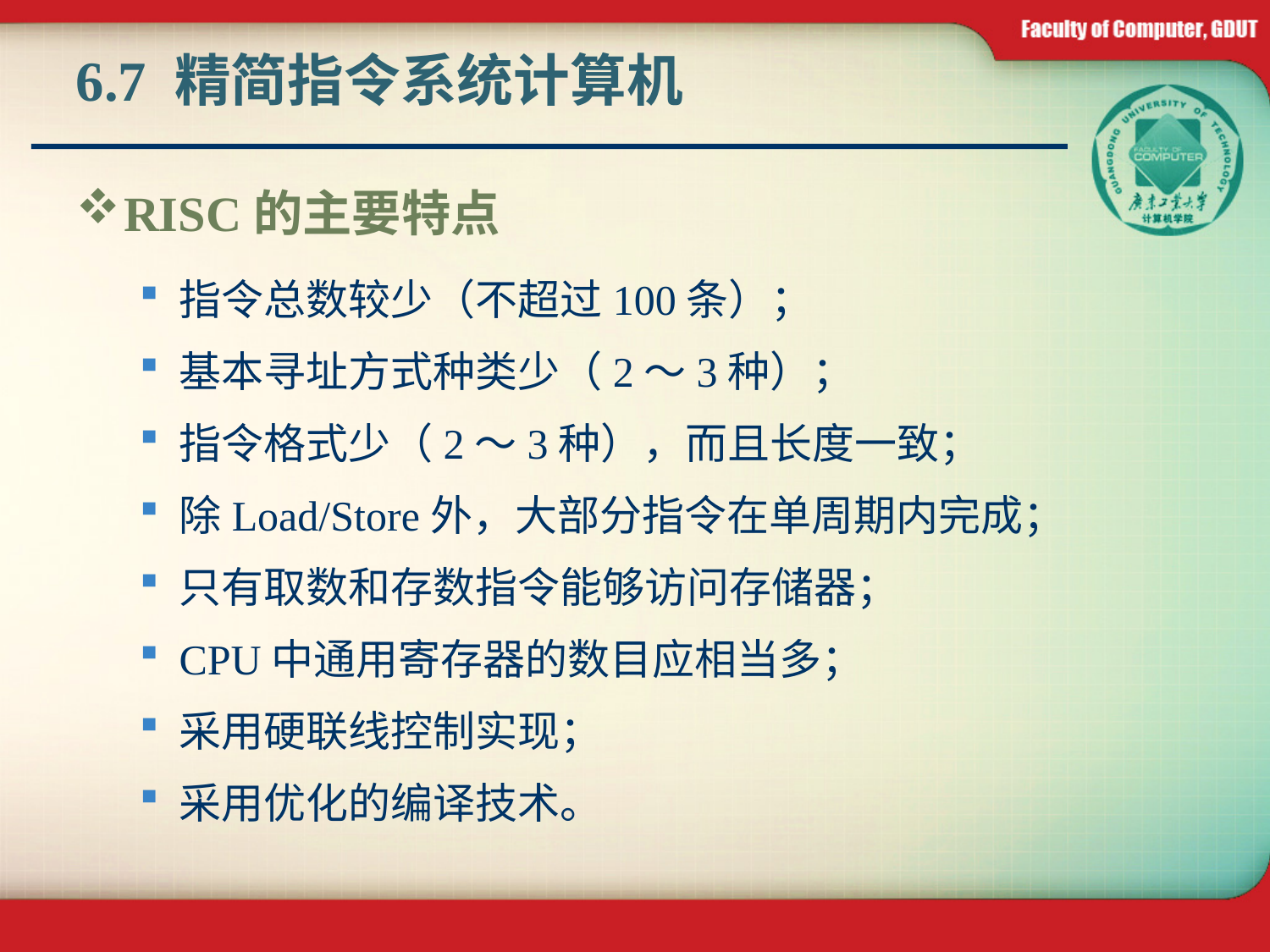

# 6.7 精简指令系统计算机
RISC的主要特点
指令总数较少（不超过100条）；
基本寻址方式种类少（2～3种）；
指令格式少（2～3种），而且长度一致；
除Load/Store外，大部分指令在单周期内完成；
只有取数和存数指令能够访问存储器；
CPU中通用寄存器的数目应相当多；
采用硬联线控制实现；
采用优化的编译技术。